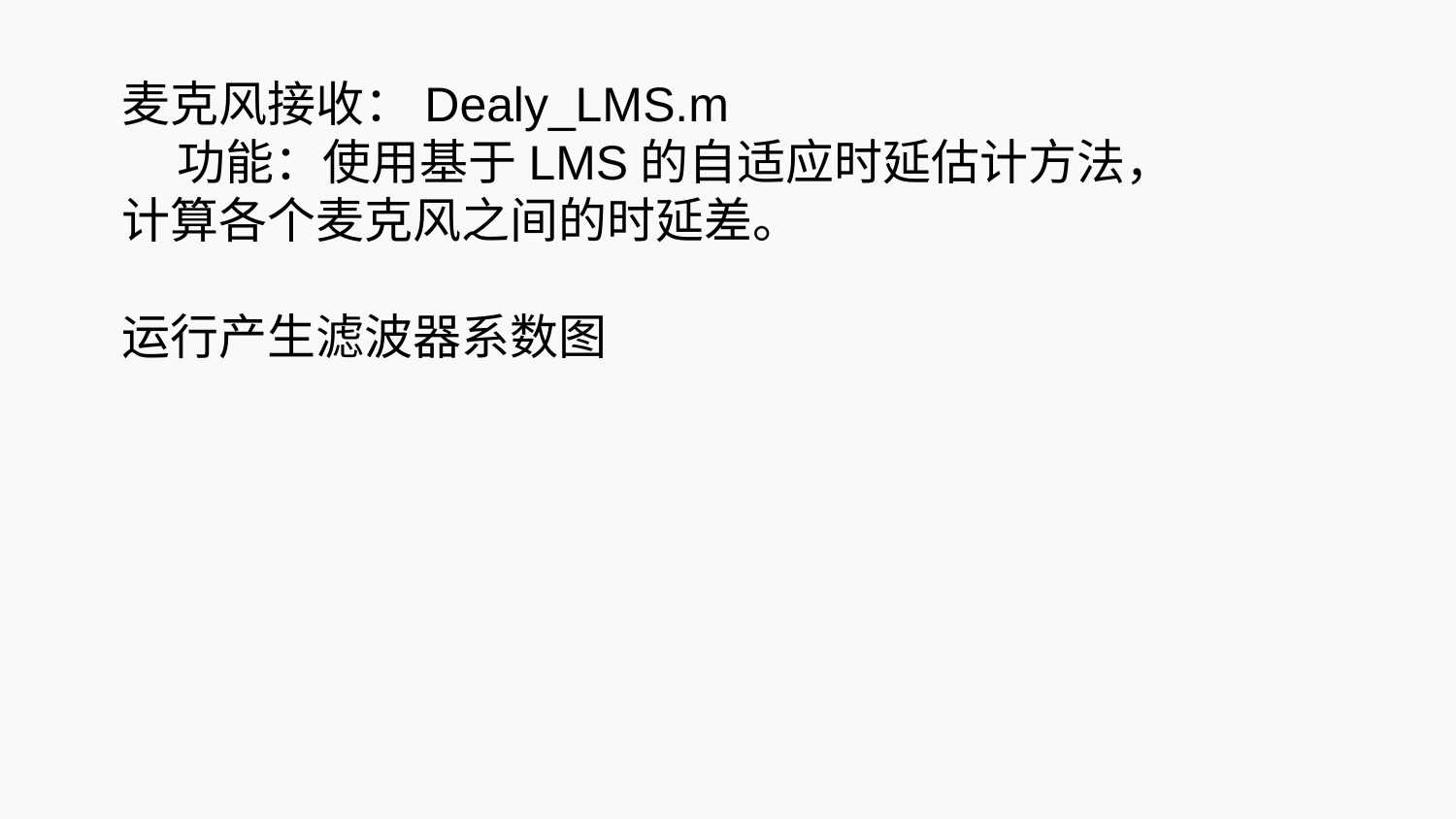

麦克风接收：Dealy_LMS.m
    功能：使用基于LMS的自适应时延估计方法，计算各个麦克风之间的时延差。

运行产生滤波器系数图